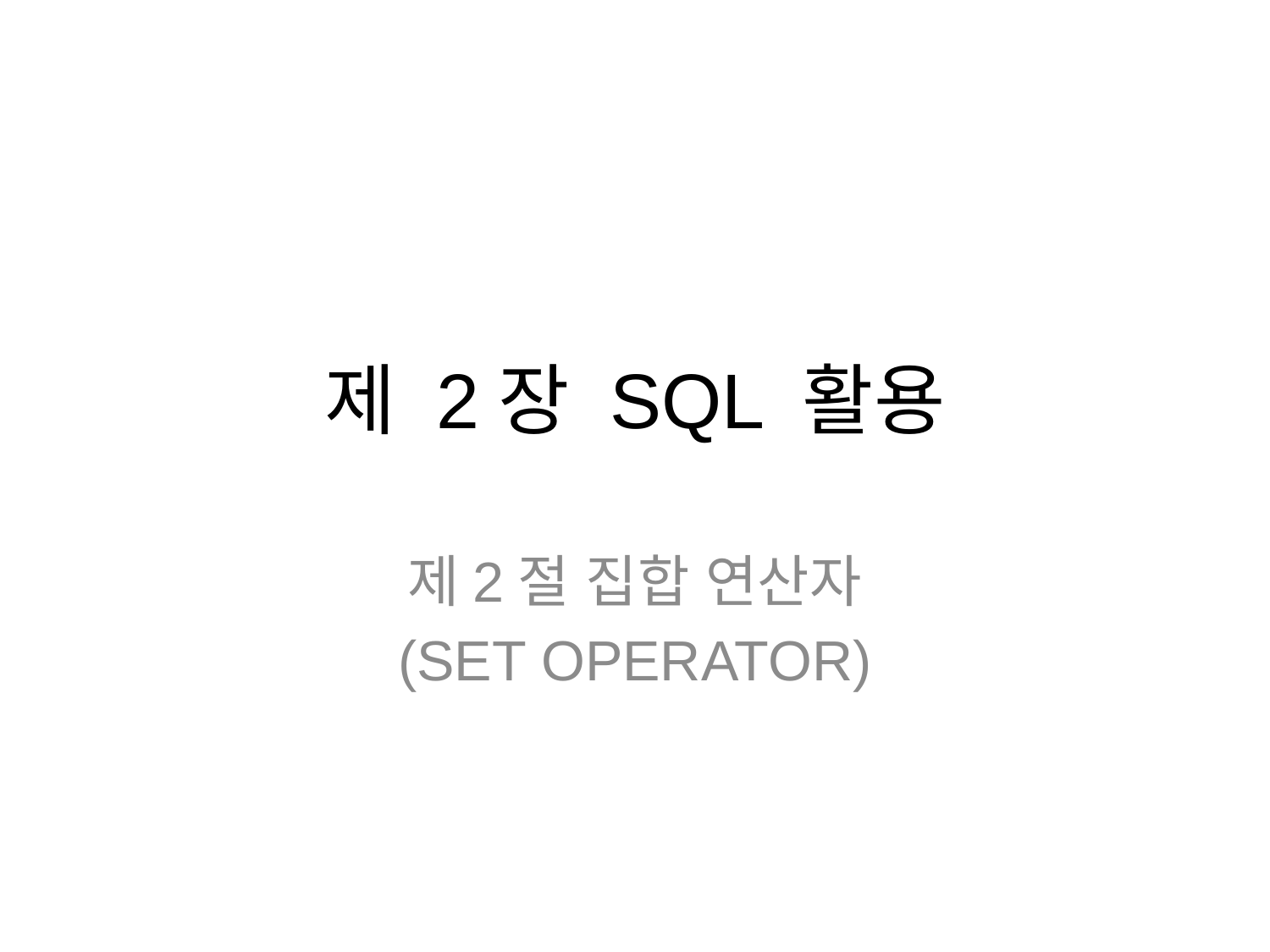

# 제 2장 SQL 활용
제2절 집합 연산자
(SET OPERATOR)